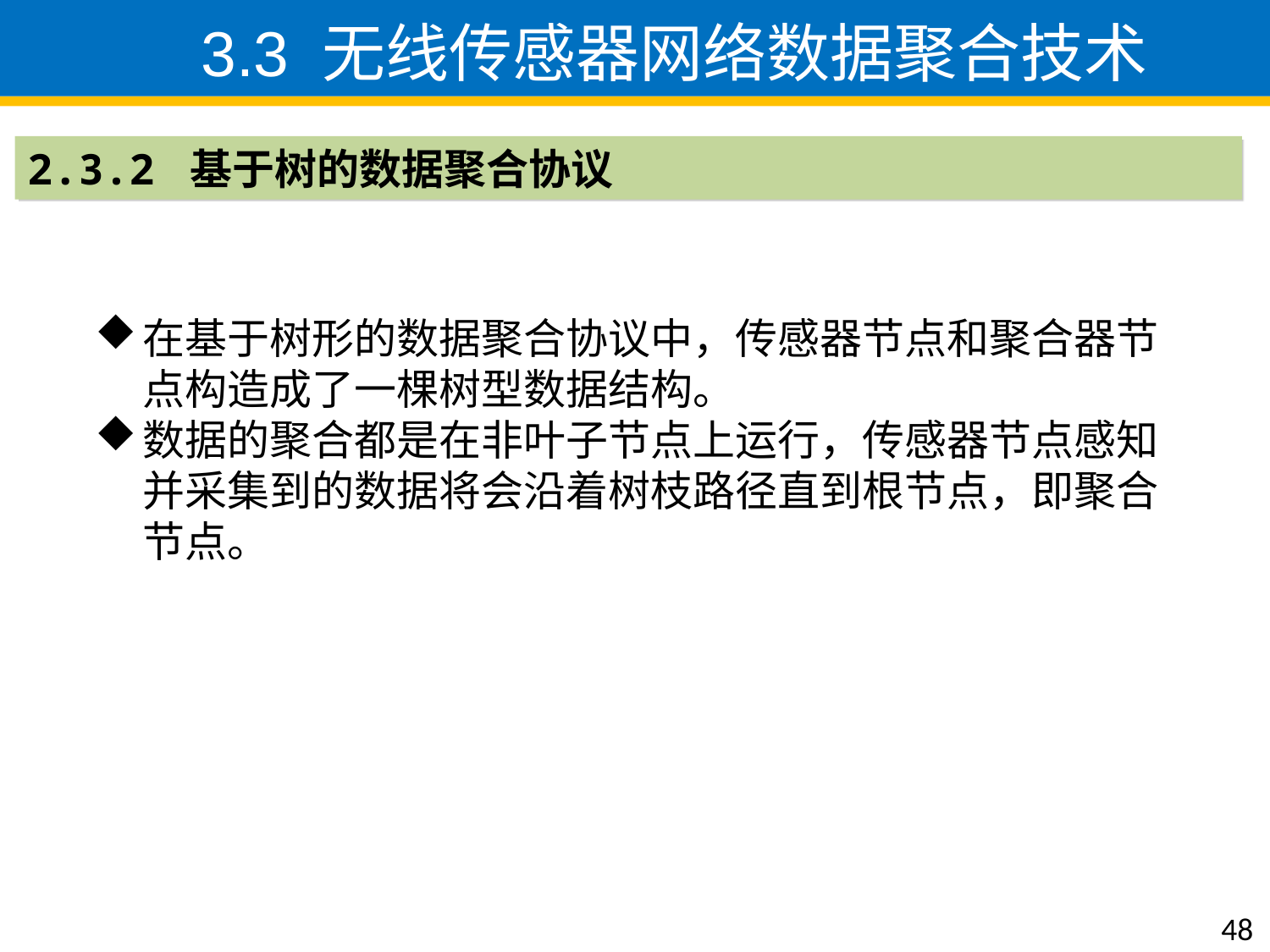

3.3 无线传感器网络数据聚合技术

2.3.2 基于树的数据聚合协议
在基于树形的数据聚合协议中，传感器节点和聚合器节点构造成了一棵树型数据结构。
数据的聚合都是在非叶子节点上运行，传感器节点感知并采集到的数据将会沿着树枝路径直到根节点，即聚合节点。
48